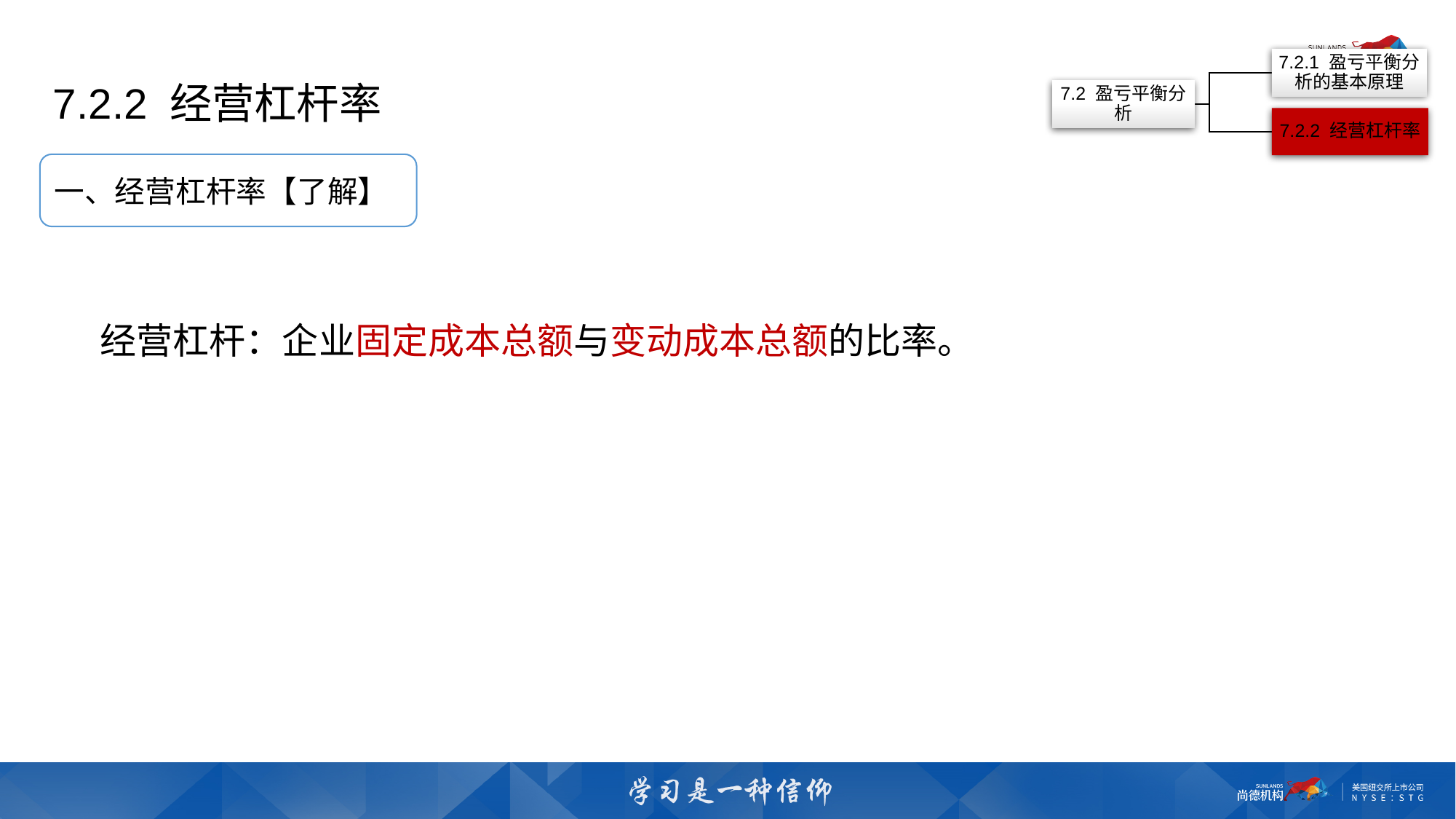

7.2 盈亏平衡分析
7.2.1 盈亏平衡分析的基本原理
7.2.2 经营杠杆率
7.2.2 经营杠杆率
一、经营杠杆率【了解】
经营杠杆：企业固定成本总额与变动成本总额的比率。